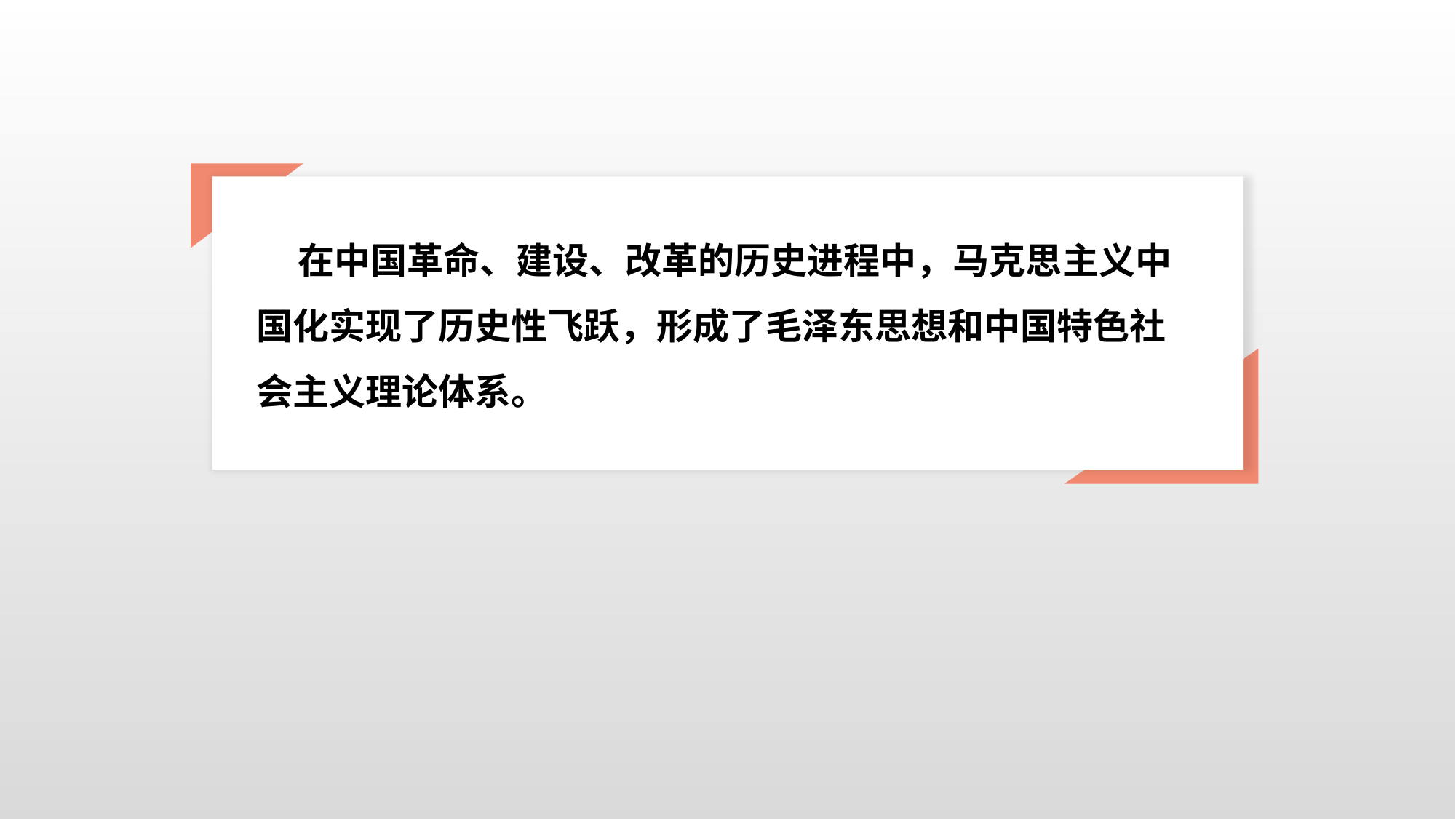

在中国革命、建设、改革的历史进程中，马克思主义中国化实现了历史性飞跃，形成了毛泽东思想和中国特色社会主义理论体系。